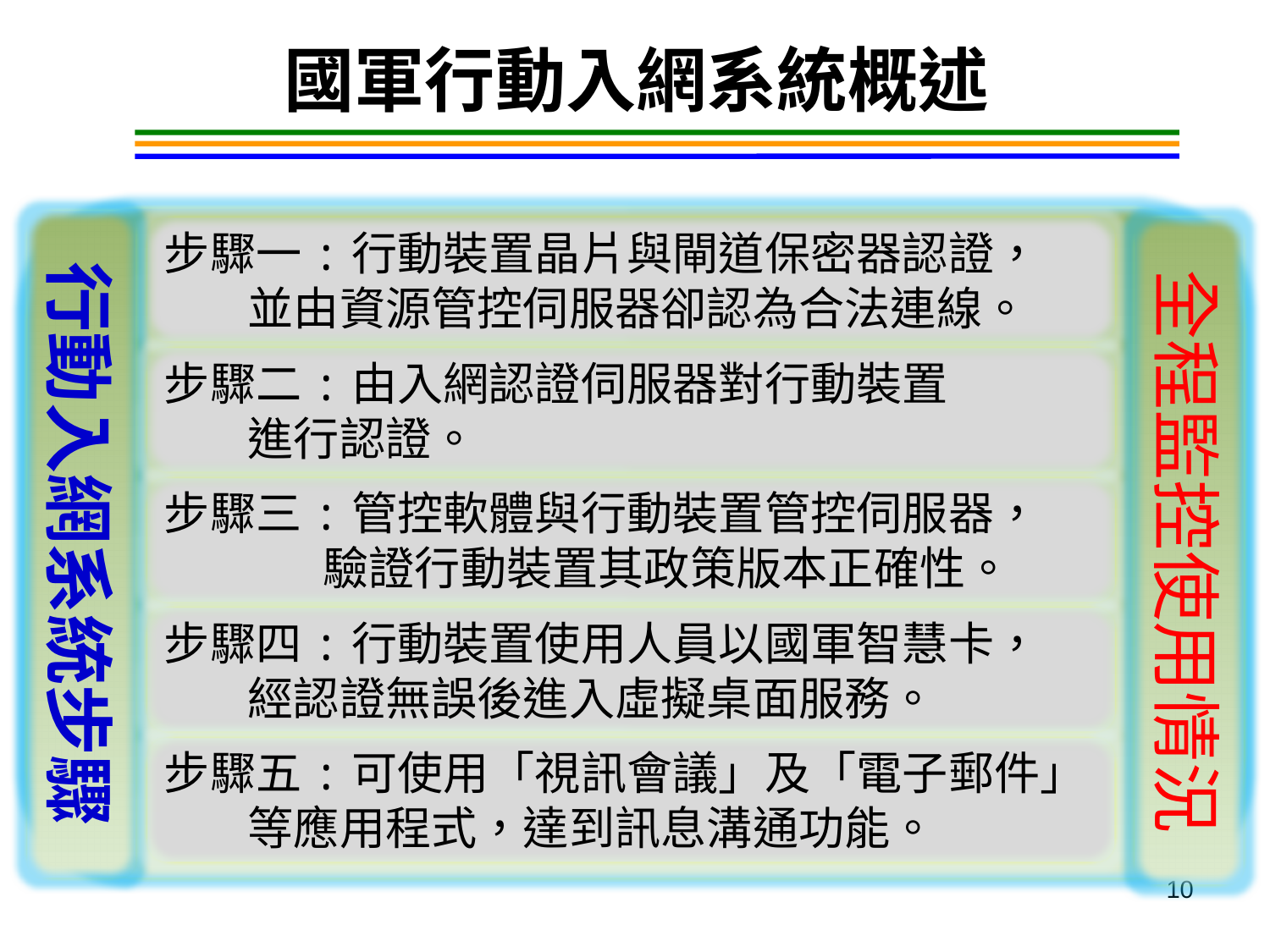

國軍行動入網系統概述

行動入網系統步驟
步驟一:行動裝置晶片與閘道保密器認證，
       並由資源管控伺服器卻認為合法連線。
全程監控使用情況
步驟二:由入網認證伺服器對行動裝置
       進行認證。
步驟三:管控軟體與行動裝置管控伺服器，
	  驗證行動裝置其政策版本正確性。
步驟四:行動裝置使用人員以國軍智慧卡，
       經認證無誤後進入虛擬桌面服務。
步驟五:可使用「視訊會議」及「電子郵件」
       等應用程式，達到訊息溝通功能。
10